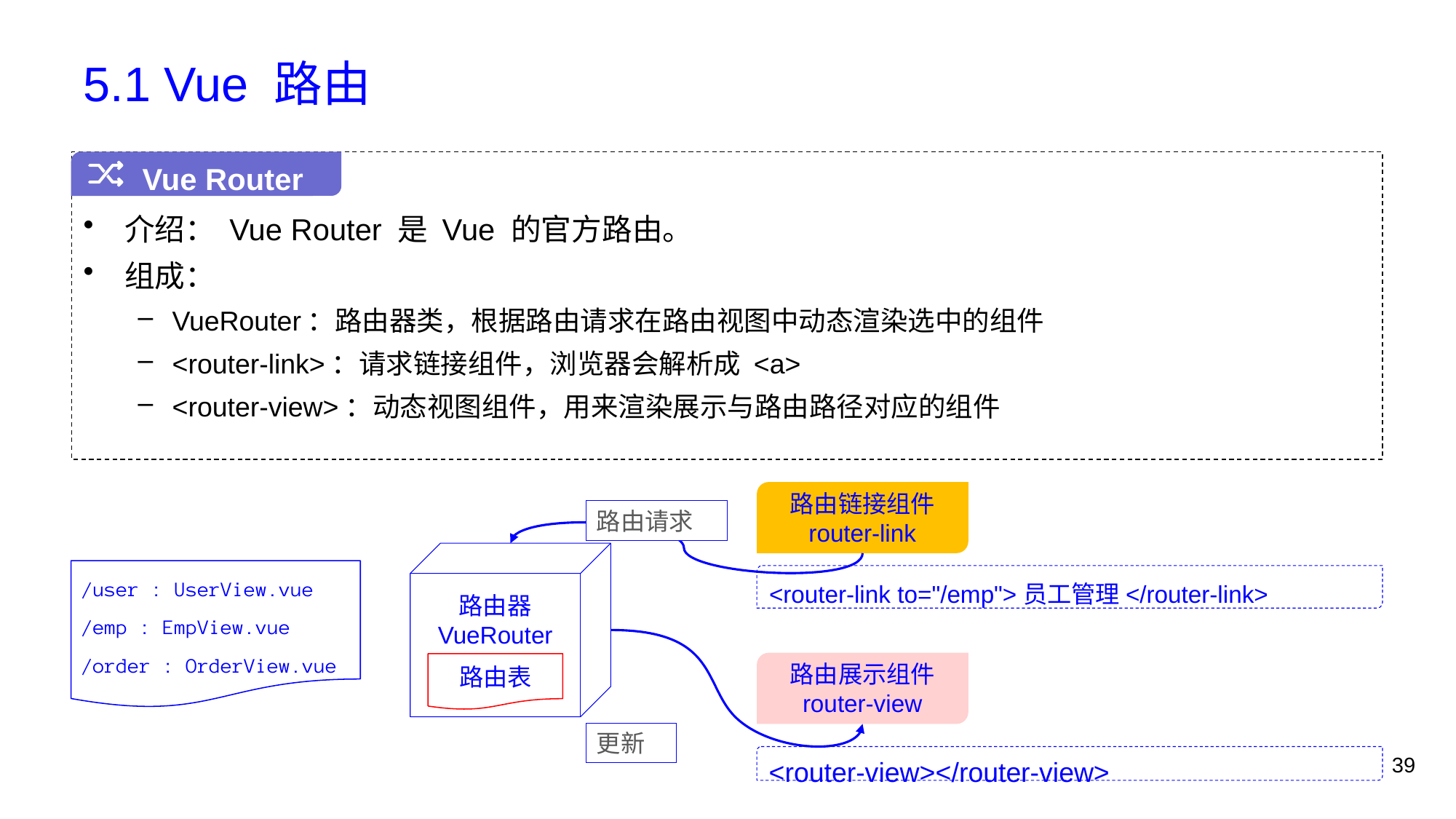

# 5.1 Vue 路由
        Vue Router

介绍： Vue Router 是 Vue 的官方路由。
组成：
VueRouter：路由器类，根据路由请求在路由视图中动态渲染选中的组件
<router-link>：请求链接组件，浏览器会解析成 <a>
<router-view>：动态视图组件，用来渲染展示与路由路径对应的组件

路由链接组件
router-link
路由请求
路由器 VueRouter

/user : UserView.vue
/emp : EmpView.vue
/order : OrderView.vue
<router-link to="/emp">员工管理</router-link>
路由展示组件
router-view
路由表
更新
39
<router-view></router-view>